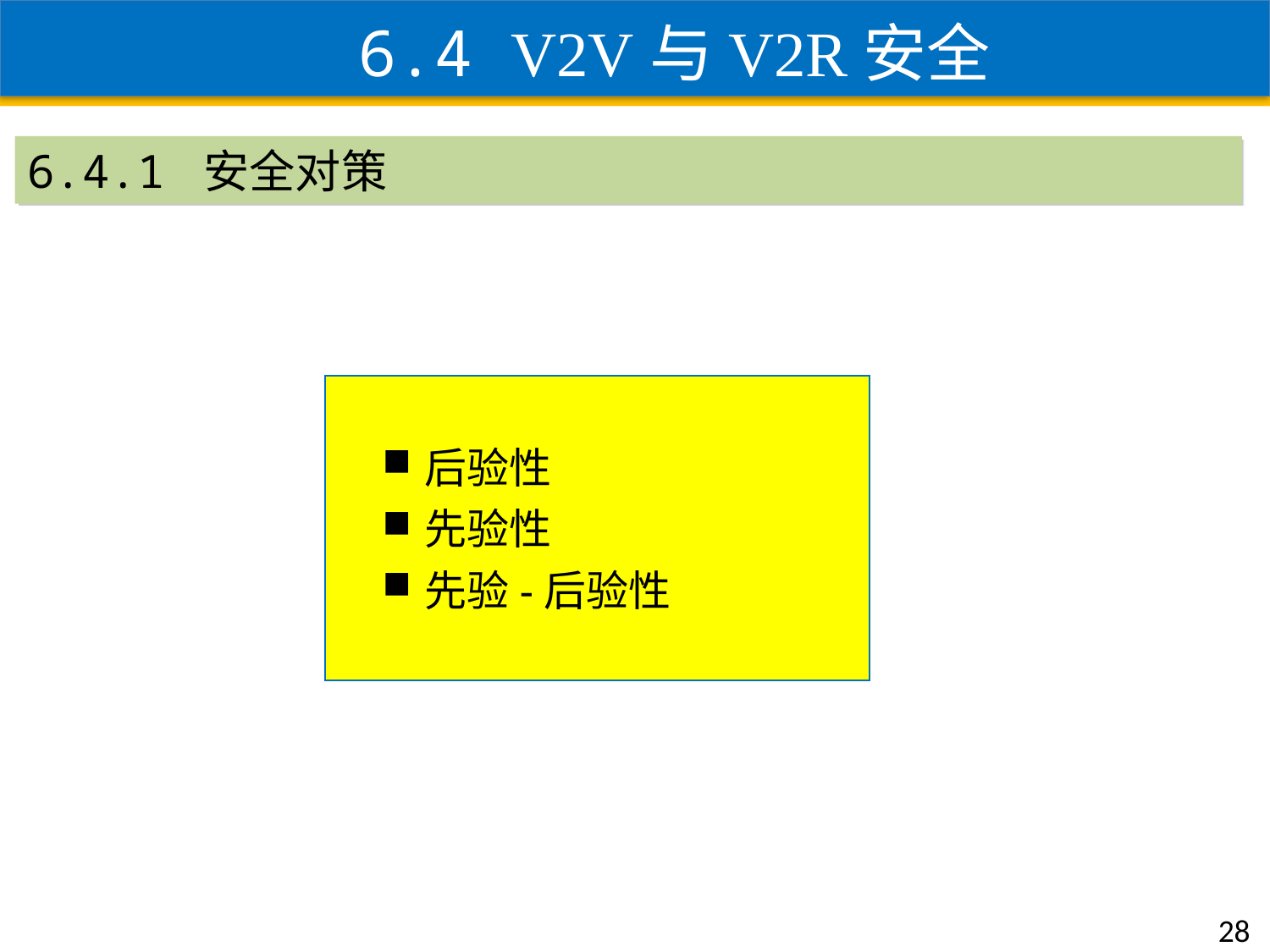

6.4 V2V与V2R安全
6.4.1 安全对策
后验性
先验性
先验-后验性
28